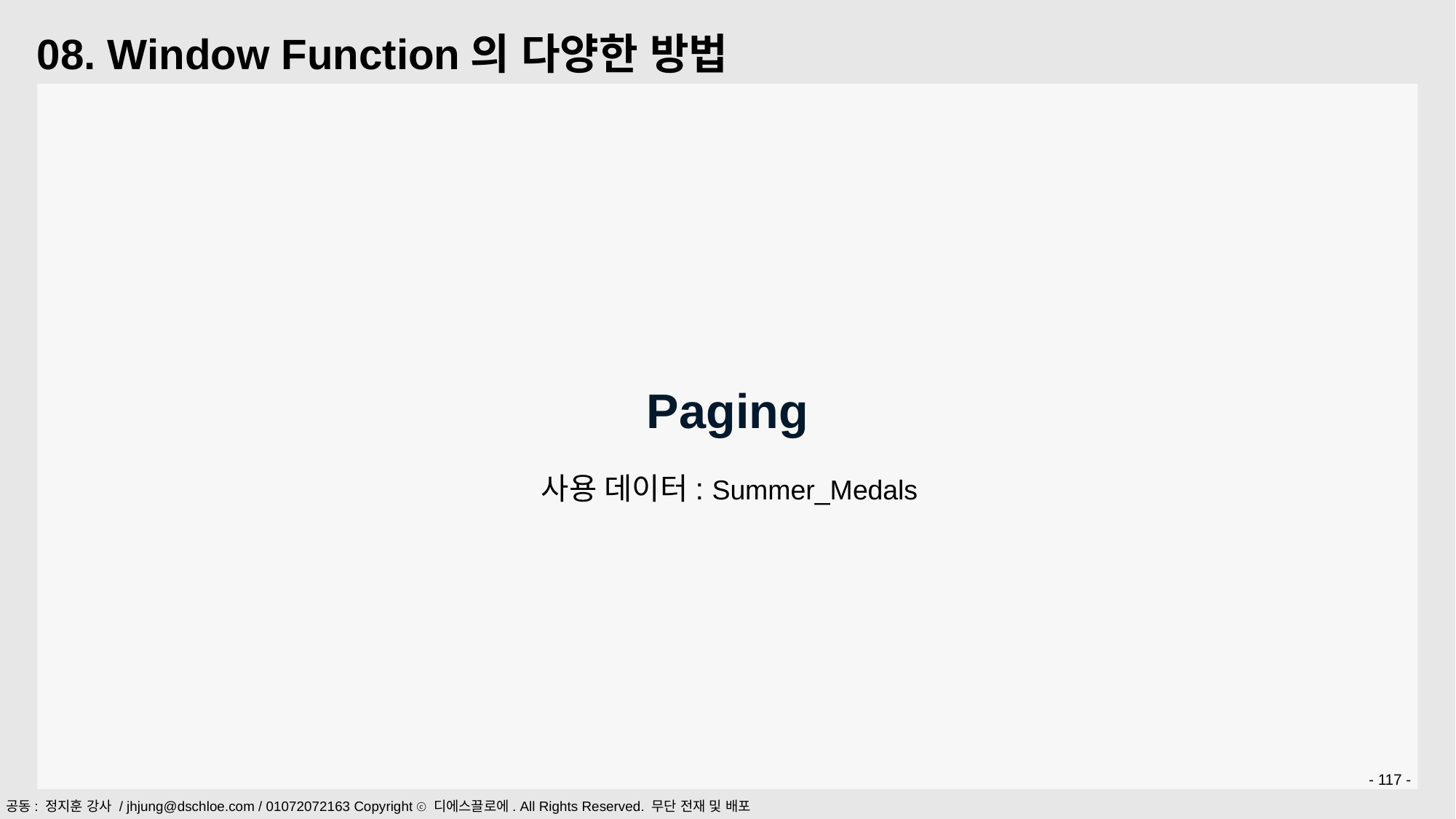

08. Window Function의 다양한 방법
Paging
사용 데이터: Summer_Medals
- 117 -